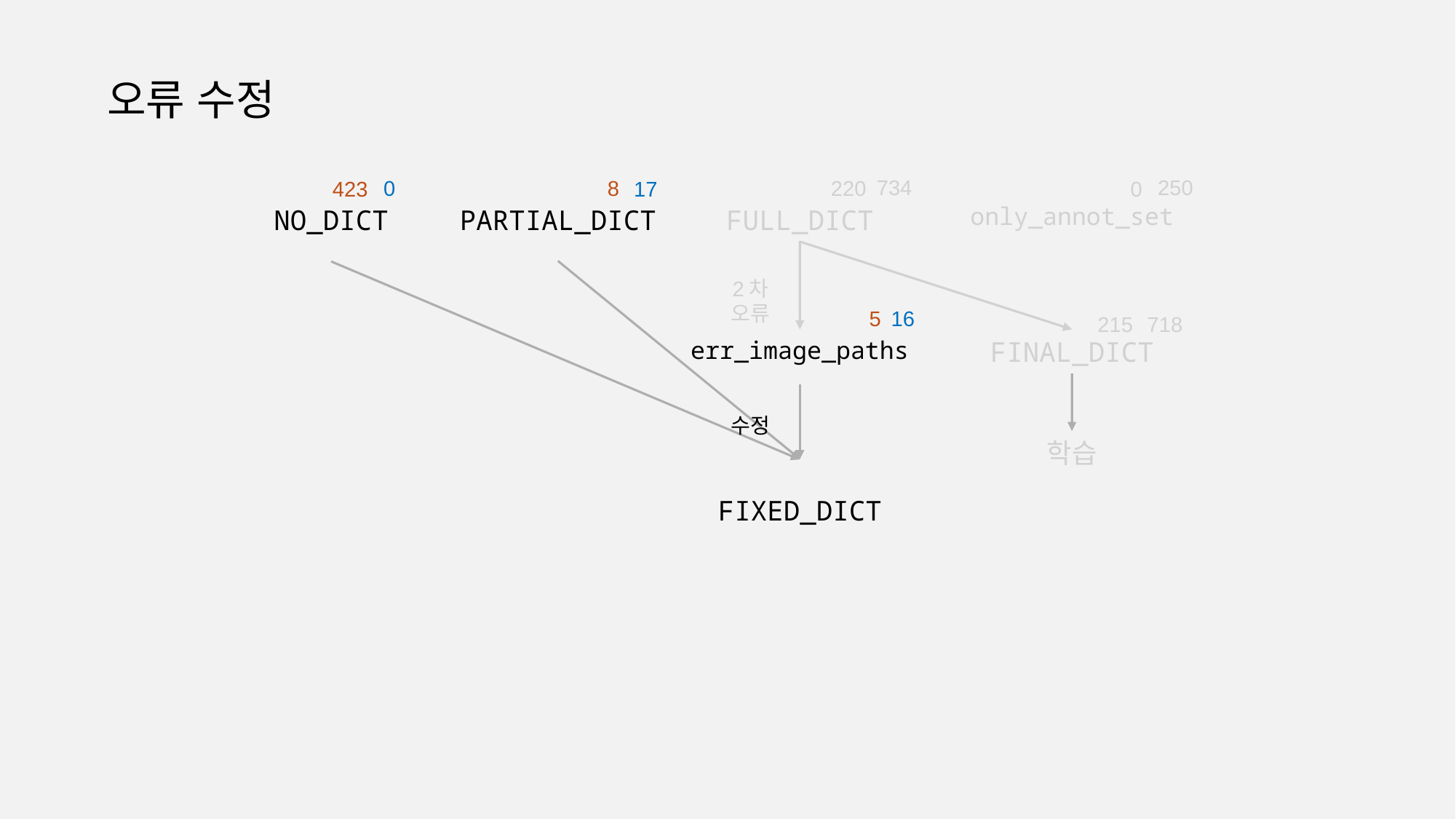

오류 수정
734
250
220
8
0
17
0
423
only_annot_set
FULL_DICT
NO_DICT
PARTIAL_DICT
2차 오류
16
5
718
215
err_image_paths
FINAL_DICT
수정
학습
FIXED_DICT